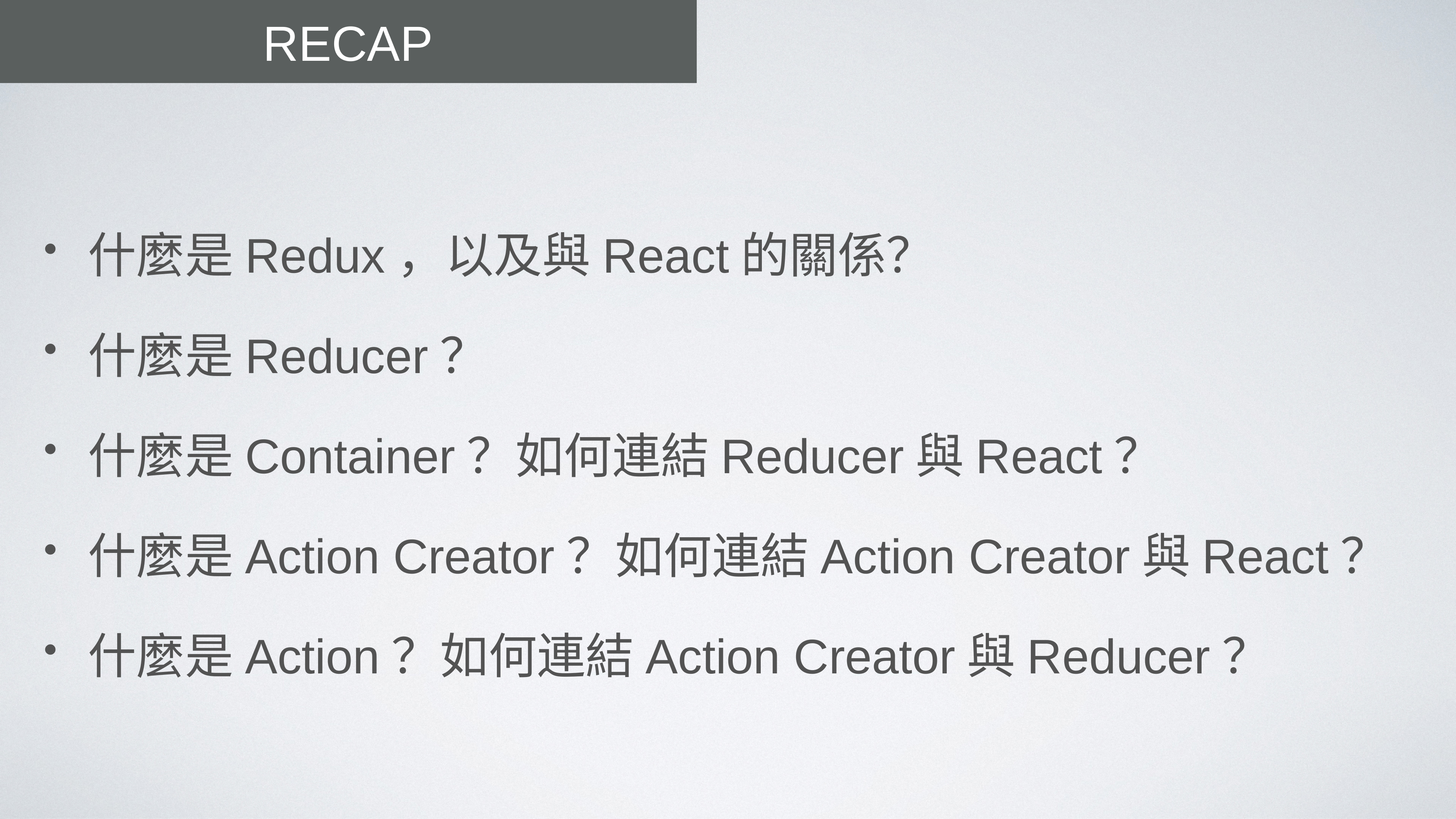

# Recap
什麼是Redux，以及與React的關係？
什麼是Reducer？
什麼是Container？如何連結Reducer與React？
什麼是Action Creator？如何連結Action Creator與React？
什麼是Action？如何連結Action Creator與Reducer？